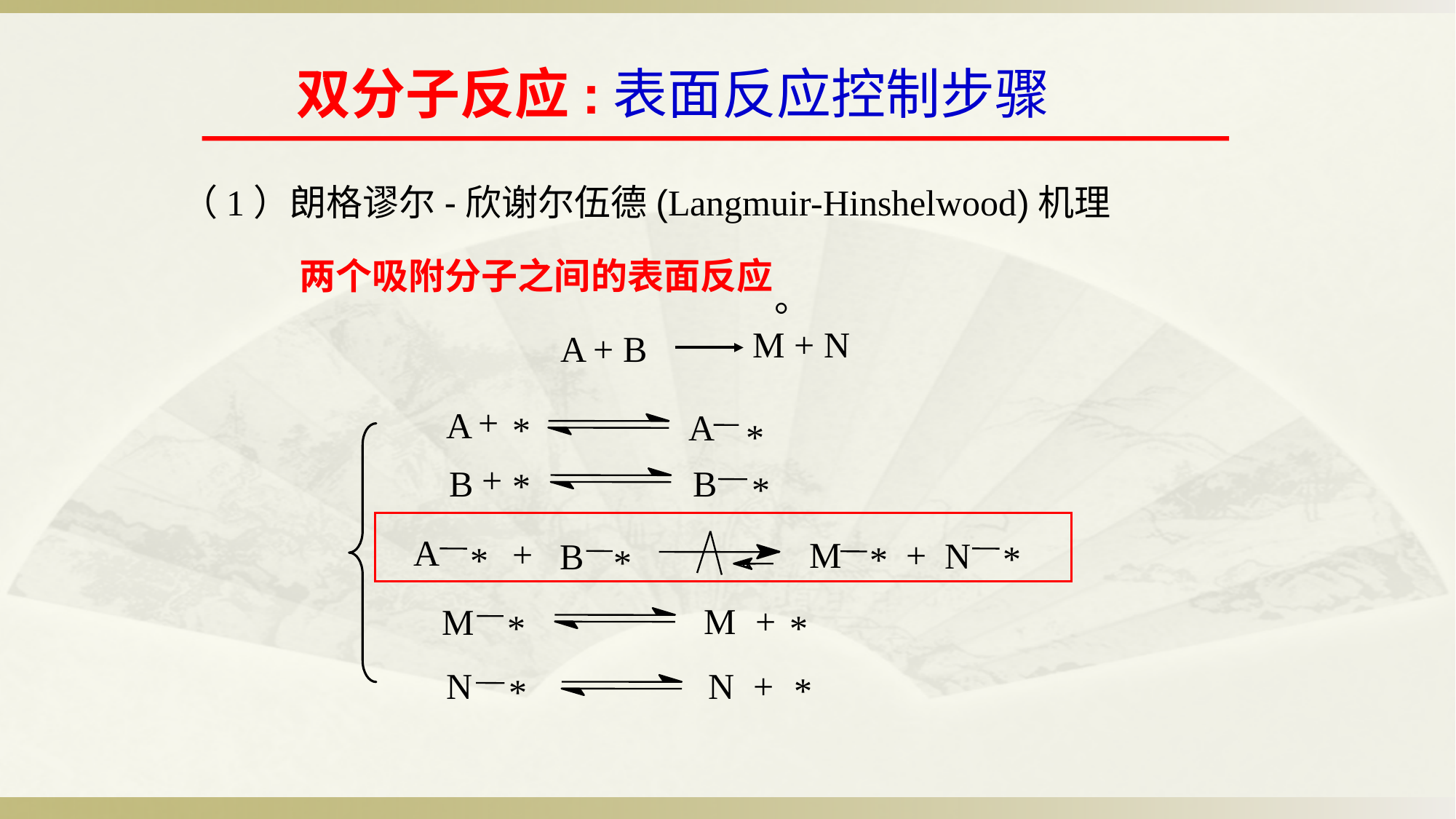

双分子反应:表面反应控制步骤

（1）朗格谬尔-欣谢尔伍德(Langmuir-Hinshelwood)机理
两个吸附分子之间的表面反应

。
 M + N
A + B

+
A
A
*

*

+
B
B
*
*

A
+

M
+
N
B
*
*
*
*

M
+
M
*
*

N
N
+
*
*